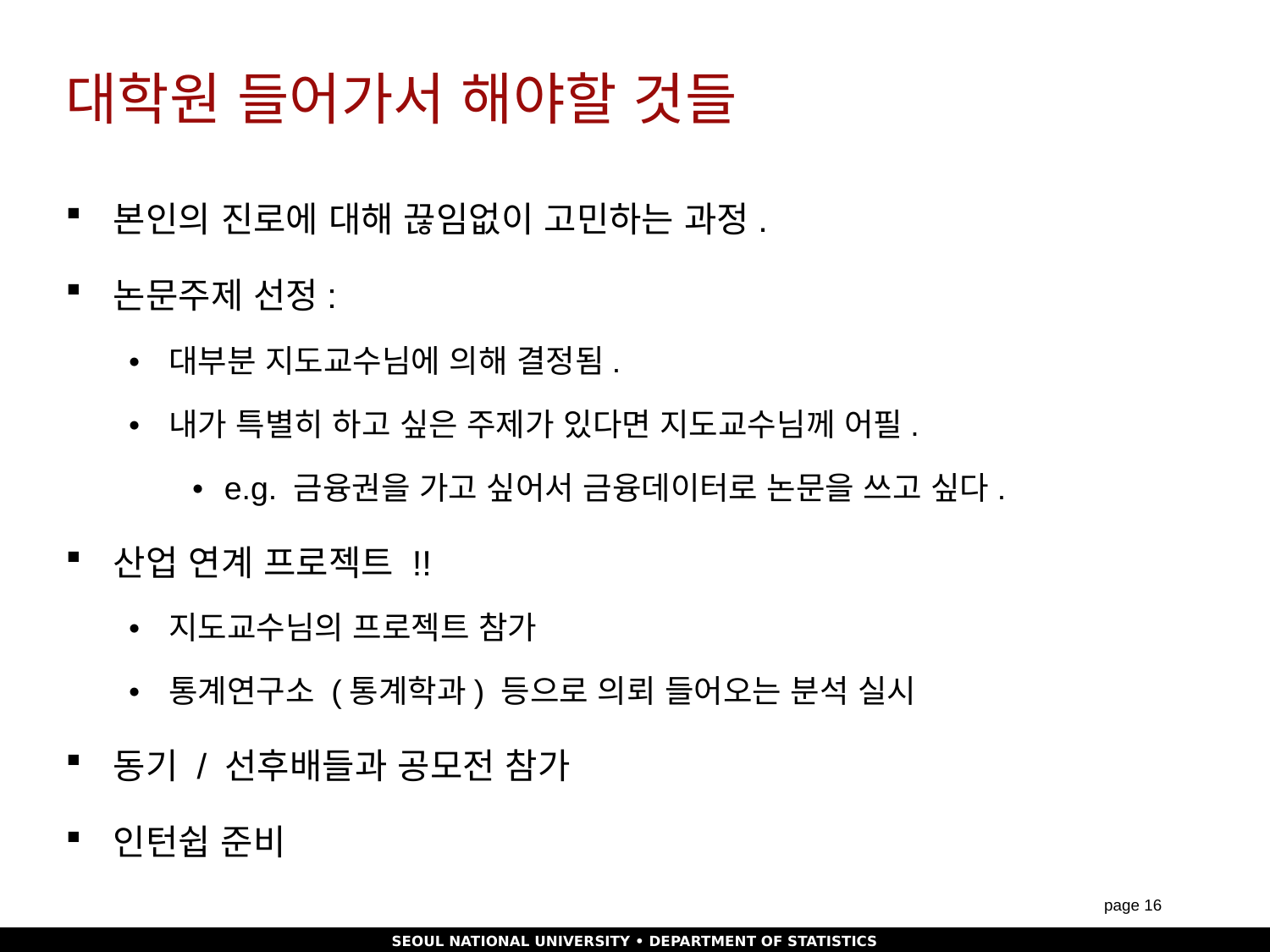

# 대학원 들어가서 해야할 것들
본인의 진로에 대해 끊임없이 고민하는 과정.

논문주제 선정:
대부분 지도교수님에 의해 결정됨.
내가 특별히 하고 싶은 주제가 있다면 지도교수님께 어필.
e.g. 금융권을 가고 싶어서 금융데이터로 논문을 쓰고 싶다.

산업 연계 프로젝트 !!
지도교수님의 프로젝트 참가
통계연구소 (통계학과) 등으로 의뢰 들어오는 분석 실시

동기 / 선후배들과 공모전 참가

인턴쉽 준비

page 16